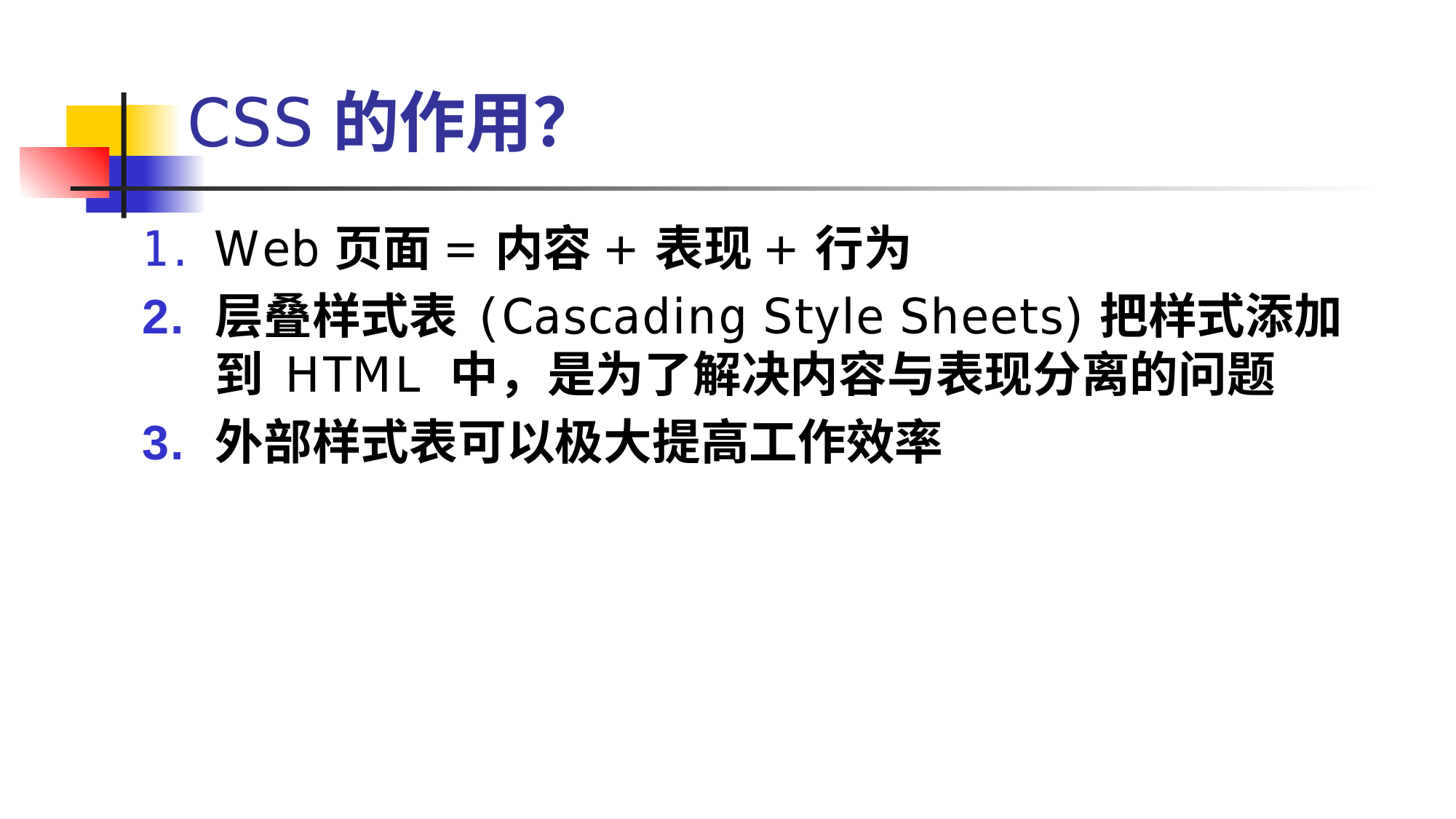

# CSS的作用？
Web页面=内容+表现+行为
层叠样式表 (Cascading Style Sheets)把样式添加到 HTML 中，是为了解决内容与表现分离的问题
外部样式表可以极大提高工作效率